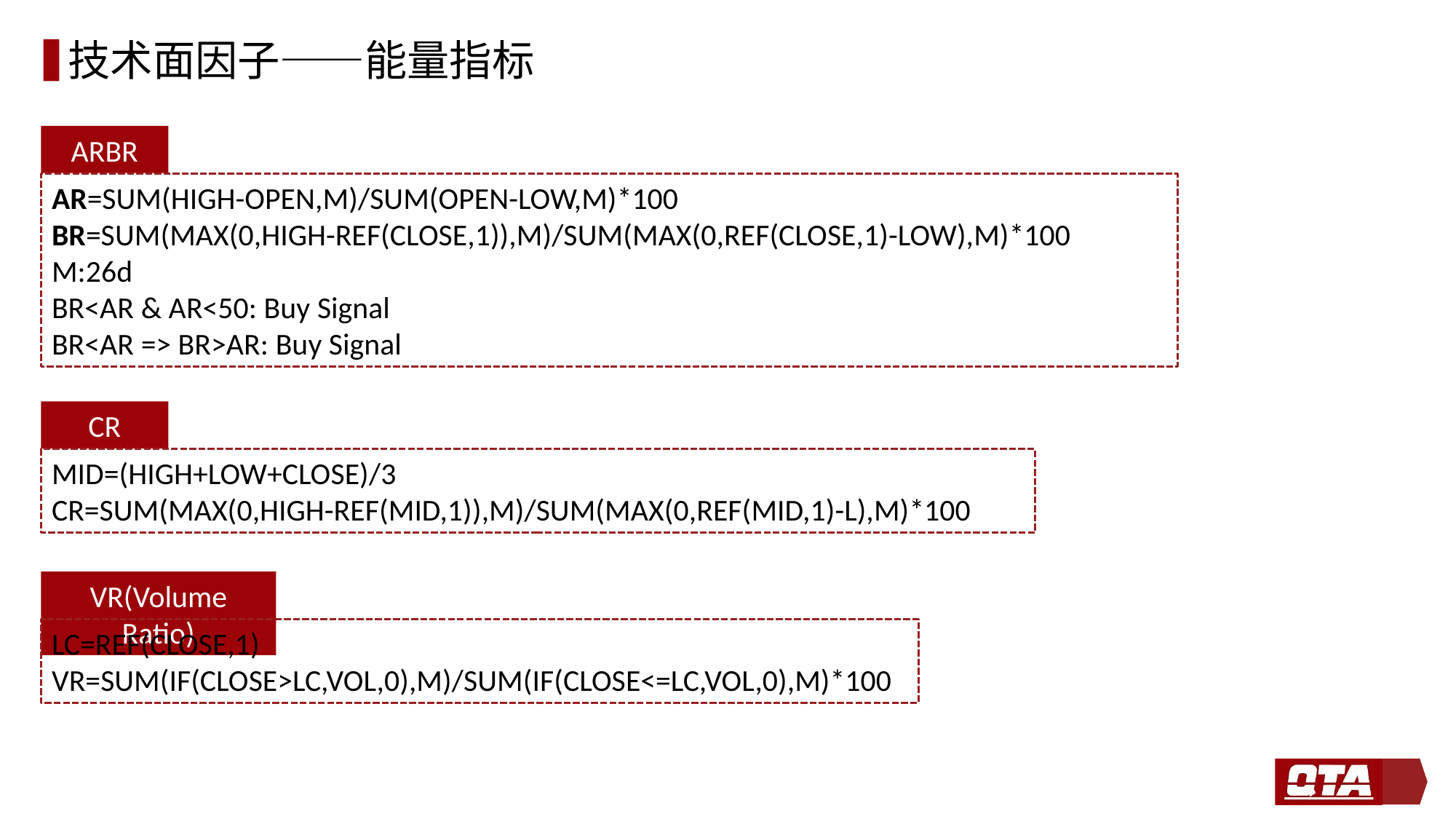

# 技术面因子——能量指标
ARBR
AR=SUM(HIGH-OPEN,M)/SUM(OPEN-LOW,M)*100
BR=SUM(MAX(0,HIGH-REF(CLOSE,1)),M)/SUM(MAX(0,REF(CLOSE,1)-LOW),M)*100
M:26d
BR<AR & AR<50: Buy Signal
BR<AR => BR>AR: Buy Signal
CR
MID=(HIGH+LOW+CLOSE)/3
CR=SUM(MAX(0,HIGH-REF(MID,1)),M)/SUM(MAX(0,REF(MID,1)-L),M)*100
VR(Volume Ratio)
LC=REF(CLOSE,1)
VR=SUM(IF(CLOSE>LC,VOL,0),M)/SUM(IF(CLOSE<=LC,VOL,0),M)*100
47